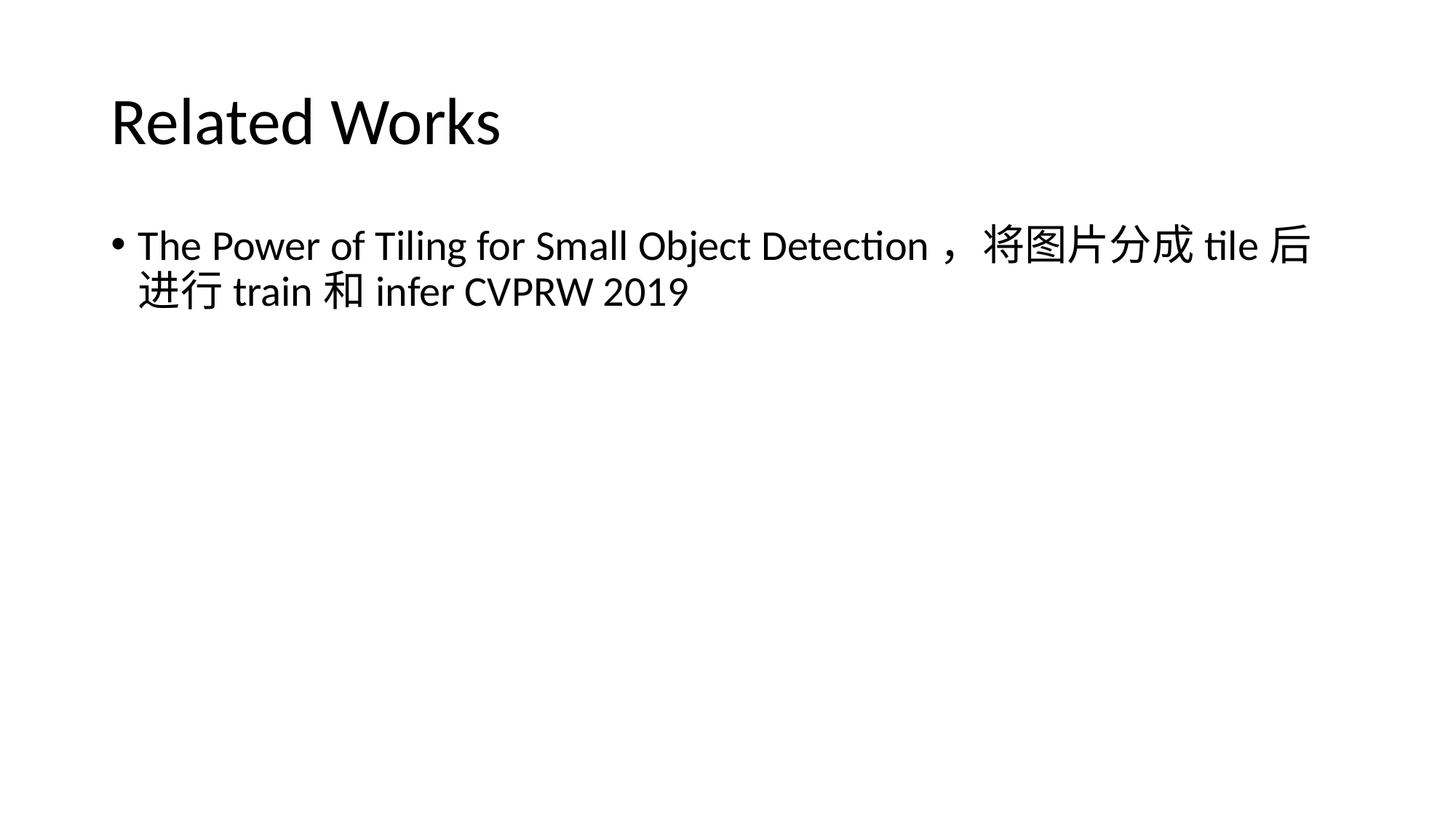

# Related Works
The Power of Tiling for Small Object Detection，将图片分成tile后进行train和infer CVPRW 2019